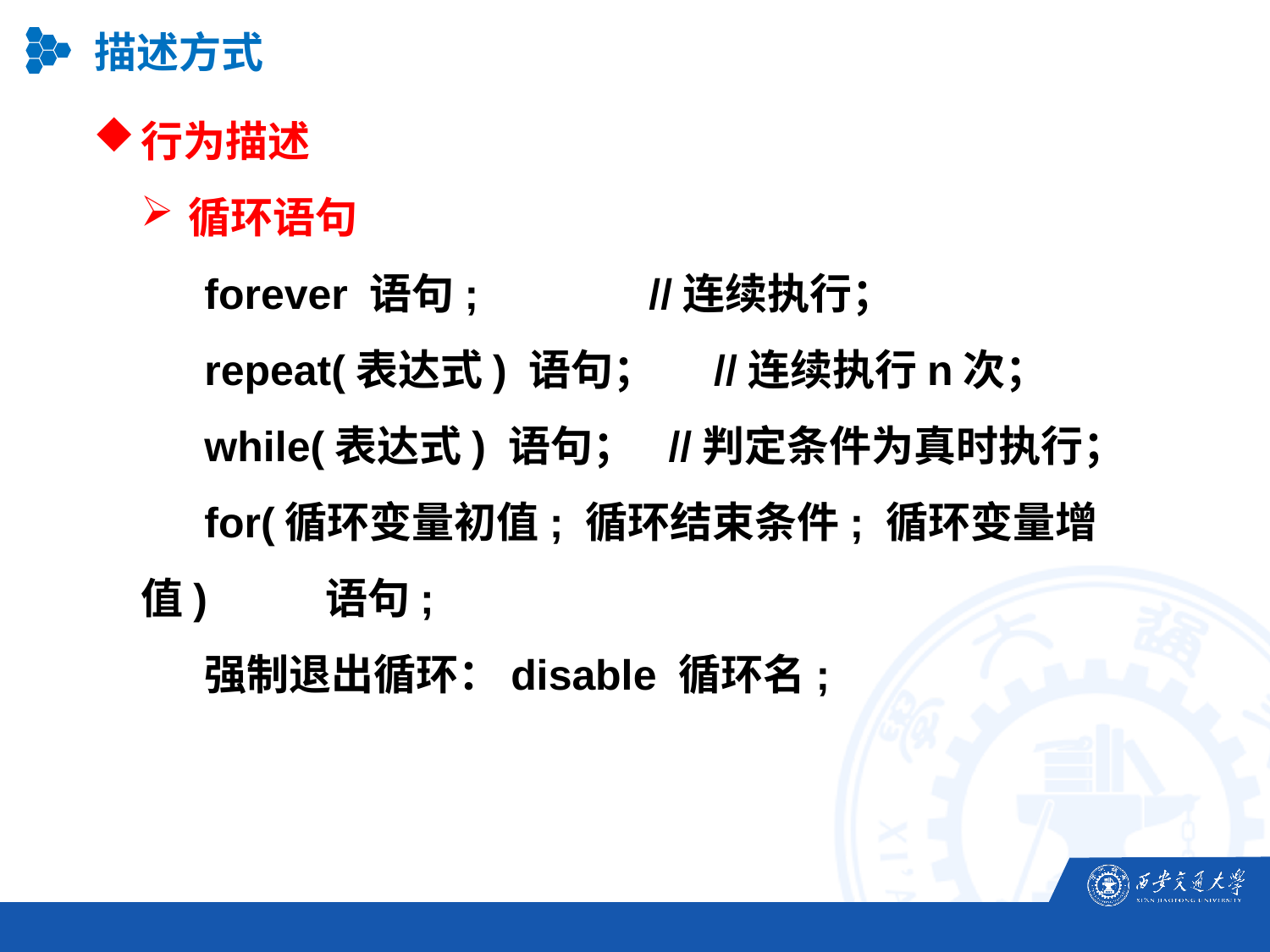

描述方式
行为描述
循环语句
forever 语句;		//连续执行；
repeat(表达式) 语句；     //连续执行n次；
while(表达式) 语句；	 //判定条件为真时执行；
for(循环变量初值; 循环结束条件; 循环变量增值) 	    语句;
强制退出循环：disable 循环名;